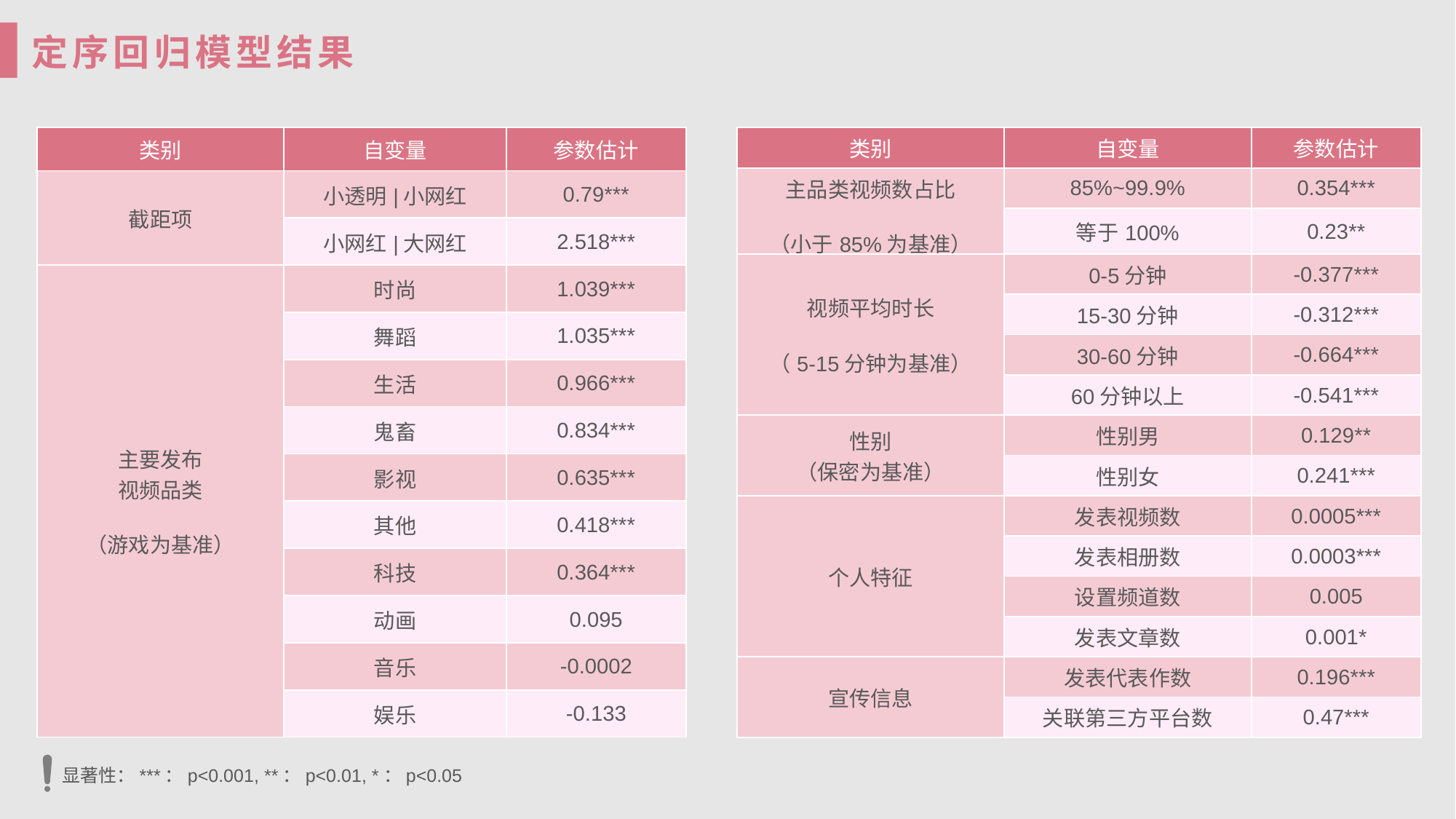

定序回归模型结果
| 类别 | 自变量 | 参数估计 |
| --- | --- | --- |
| 截距项 | 小透明|小网红 | 0.79\*\*\* |
|  | 小网红|大网红 | 2.518\*\*\* |
| 主要发布 视频品类 （游戏为基准） | 时尚 | 1.039\*\*\* |
|  | 舞蹈 | 1.035\*\*\* |
|  | 生活 | 0.966\*\*\* |
|  | 鬼畜 | 0.834\*\*\* |
|  | 影视 | 0.635\*\*\* |
|  | 其他 | 0.418\*\*\* |
|  | 科技 | 0.364\*\*\* |
|  | 动画 | 0.095 |
|  | 音乐 | -0.0002 |
|  | 娱乐 | -0.133 |
| 类别 | 自变量 | 参数估计 |
| --- | --- | --- |
| 主品类视频数占比 （小于85%为基准） | 85%~99.9% | 0.354\*\*\* |
|  | 等于100% | 0.23\*\* |
| 视频平均时长 （5-15分钟为基准） | 0-5分钟 | -0.377\*\*\* |
|  | 15-30分钟 | -0.312\*\*\* |
|  | 30-60分钟 | -0.664\*\*\* |
|  | 60分钟以上 | -0.541\*\*\* |
| 性别 （保密为基准） | 性别男 | 0.129\*\* |
|  | 性别女 | 0.241\*\*\* |
| 个人特征 | 发表视频数 | 0.0005\*\*\* |
|  | 发表相册数 | 0.0003\*\*\* |
|  | 设置频道数 | 0.005 |
|  | 发表文章数 | 0.001\* |
| 宣传信息 | 发表代表作数 | 0.196\*\*\* |
|  | 关联第三方平台数 | 0.47\*\*\* |

显著性：***：p<0.001, **：p<0.01, *：p<0.05